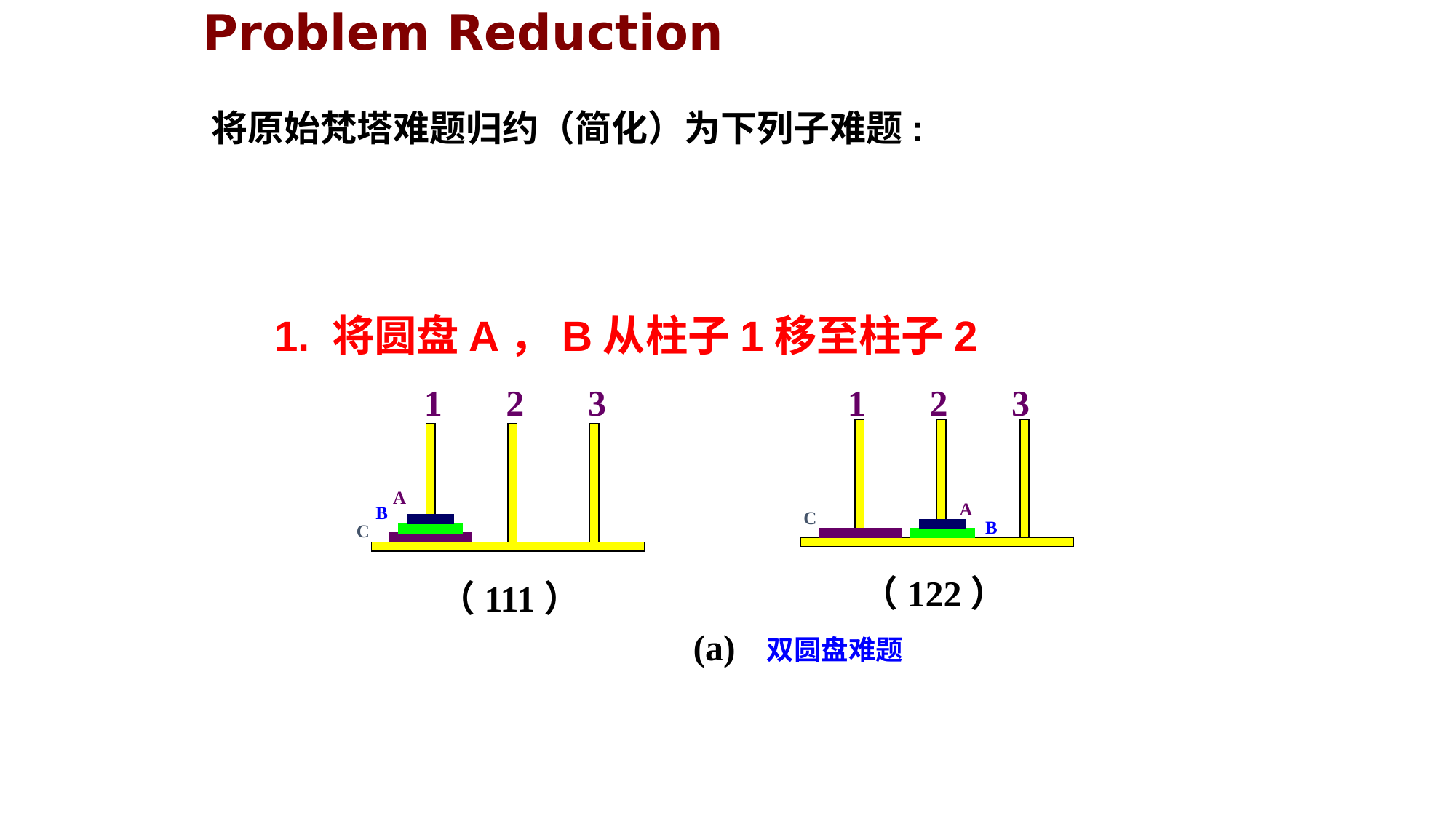

Problem Reduction
将原始梵塔难题归约（简化）为下列子难题:

1. 将圆盘A，B从柱子1移至柱子2

1       2       3

A
C
B

1       2       3

A
B
C

（122）
（111）
(a)
双圆盘难题